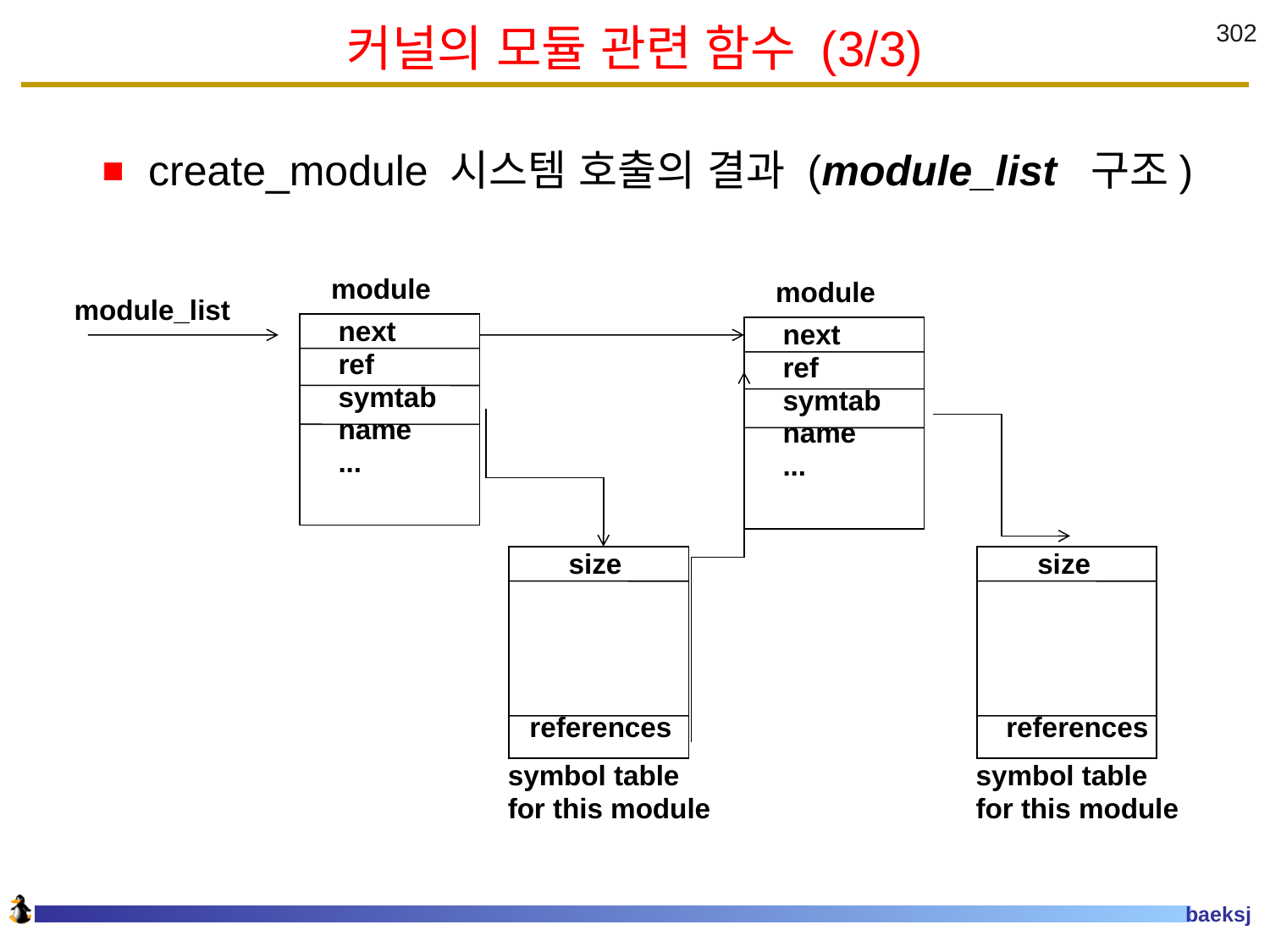

# 커널의 모듈 관련 함수 (3/3)
302
create_module 시스템 호출의 결과 (module_list  구조)
module
module
module_list

next
ref
symtab
name
...

next
ref
symtab
name
...

     size

references

     size

 references

symbol table
for this module
symbol table
for this module